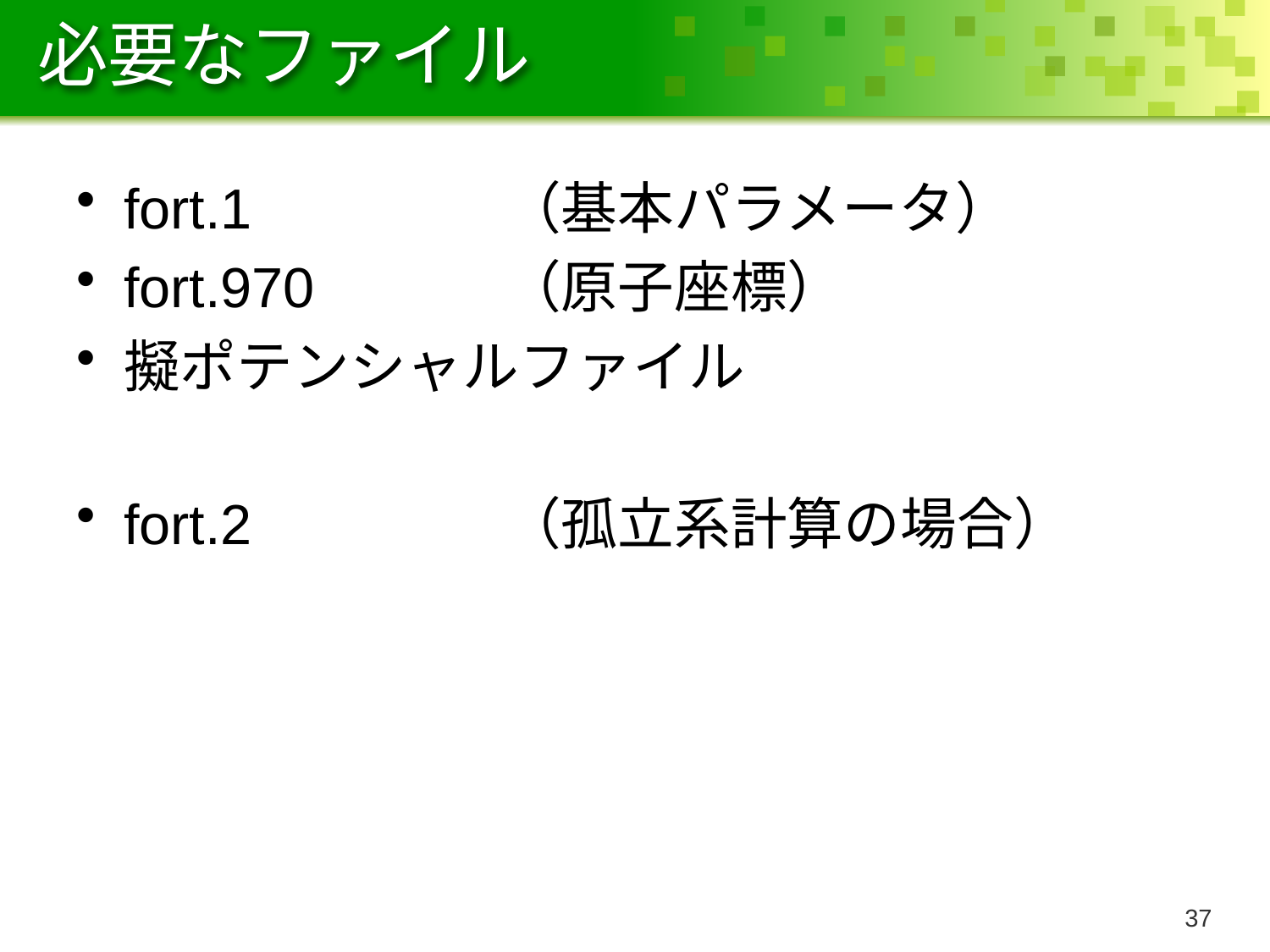

# 必要なファイル
fort.1		（基本パラメータ）
fort.970		（原子座標）
擬ポテンシャルファイル

fort.2		（孤立系計算の場合）

37